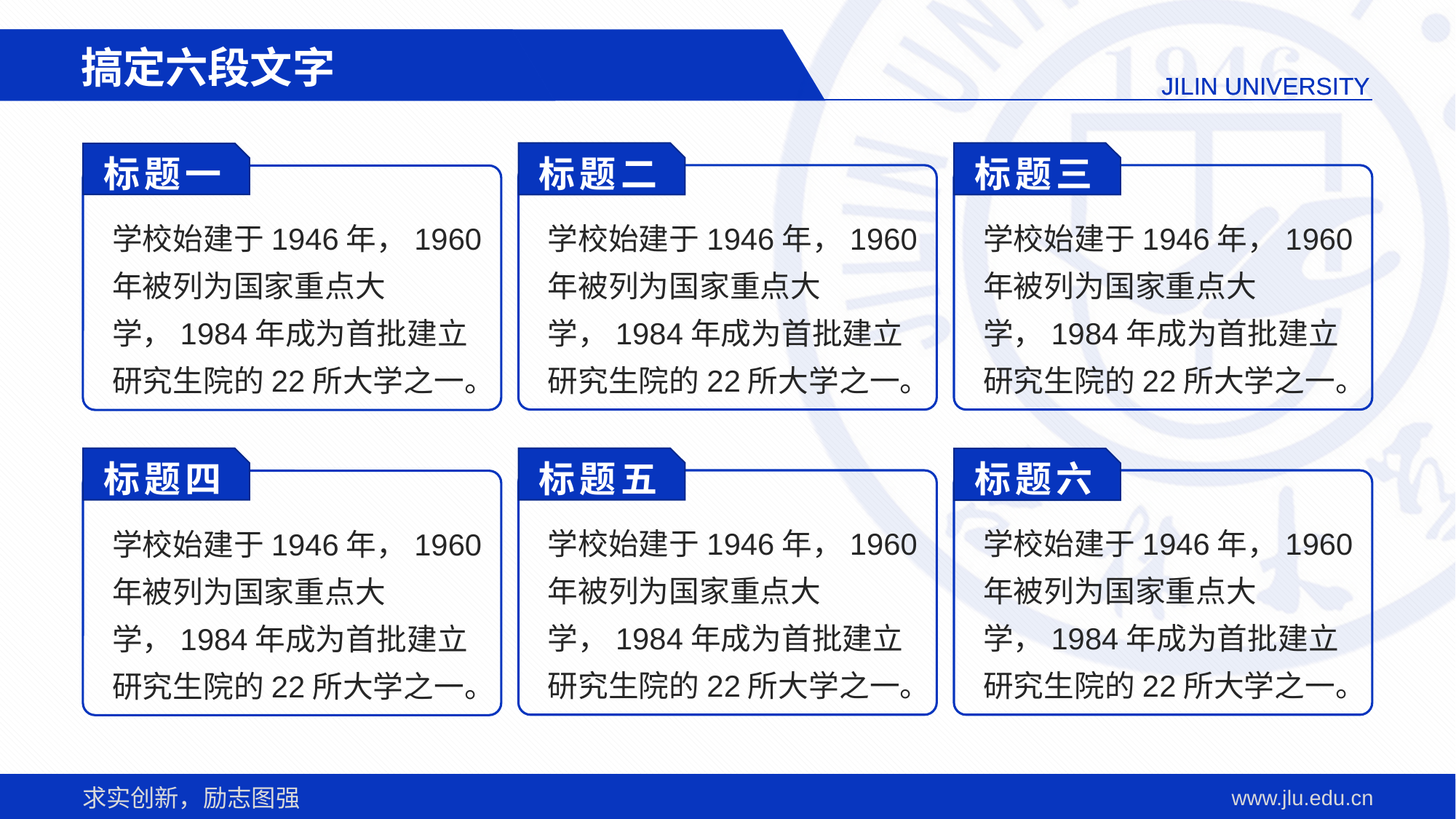

搞定六段文字
标题二

学校始建于1946年，1960年被列为国家重点大学，1984年成为首批建立研究生院的22所大学之一。
标题三

学校始建于1946年，1960年被列为国家重点大学，1984年成为首批建立研究生院的22所大学之一。
标题一

学校始建于1946年，1960年被列为国家重点大学，1984年成为首批建立研究生院的22所大学之一。
标题四

学校始建于1946年，1960年被列为国家重点大学，1984年成为首批建立研究生院的22所大学之一。
标题五

学校始建于1946年，1960年被列为国家重点大学，1984年成为首批建立研究生院的22所大学之一。
标题六

学校始建于1946年，1960年被列为国家重点大学，1984年成为首批建立研究生院的22所大学之一。